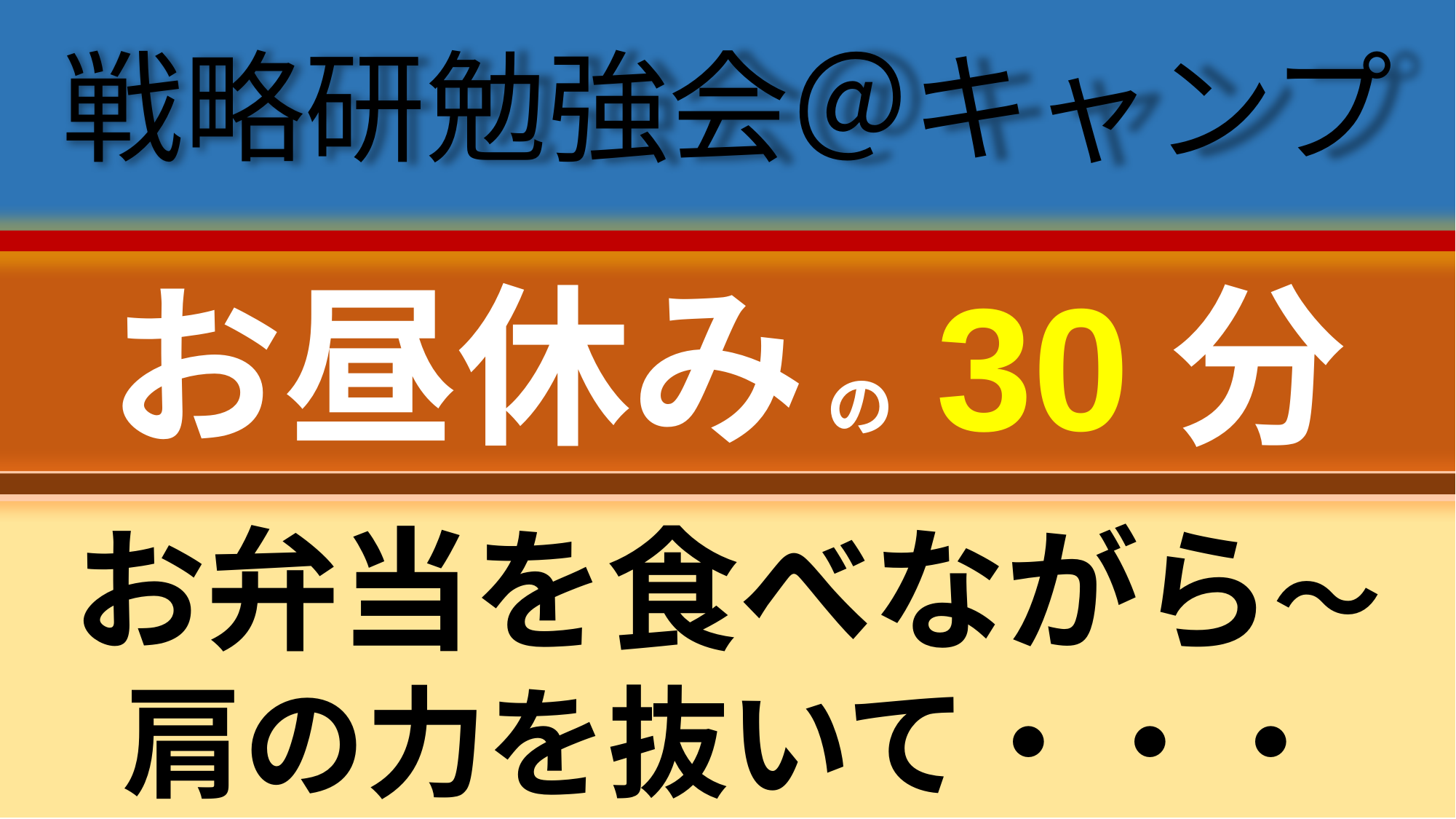

戦略研勉強会＠キャンプ

お昼休み の 30分

お弁当を食べながら～
肩の力を抜いて・・・